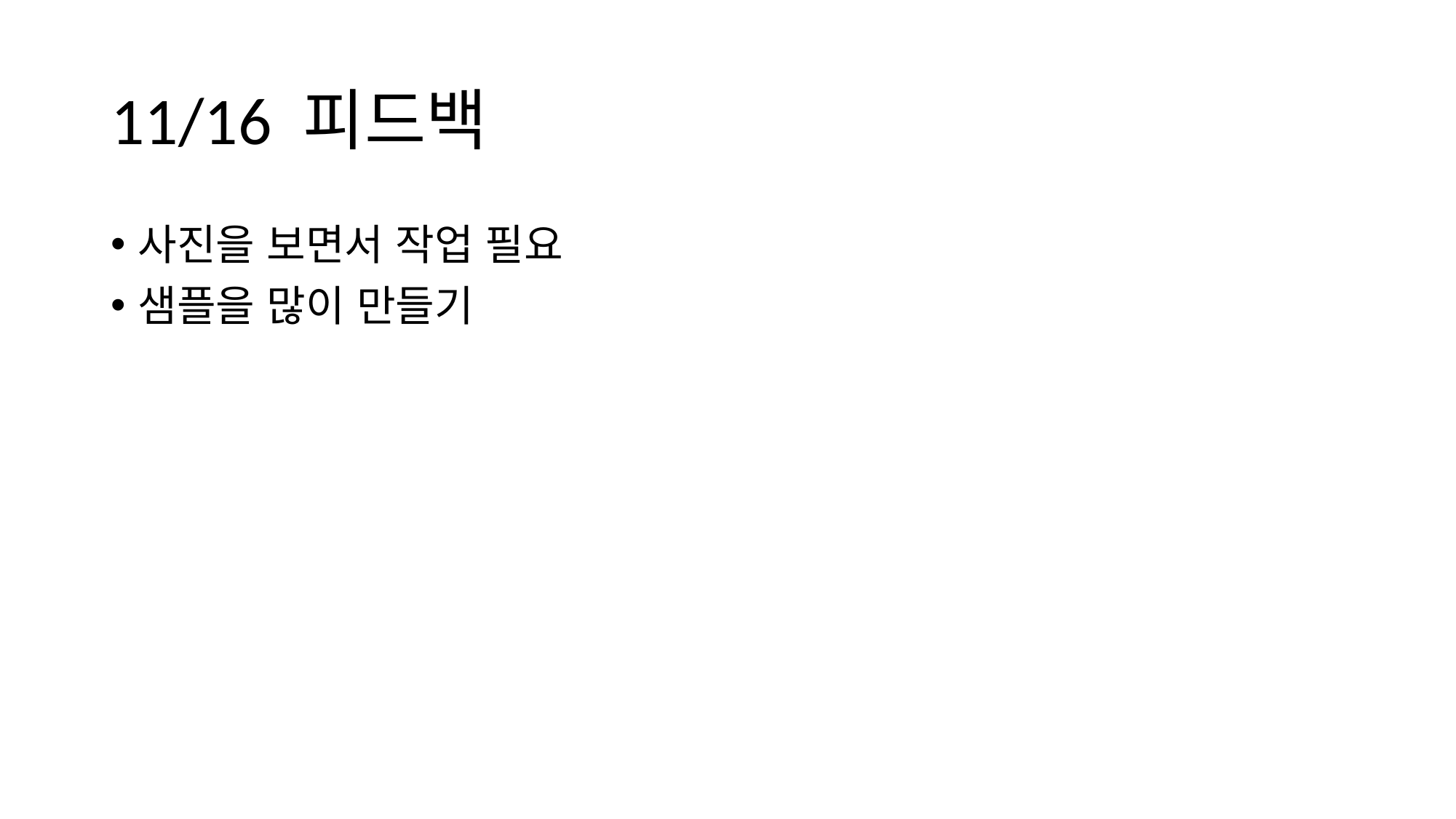

# 11/16 피드백
사진을 보면서 작업 필요
샘플을 많이 만들기